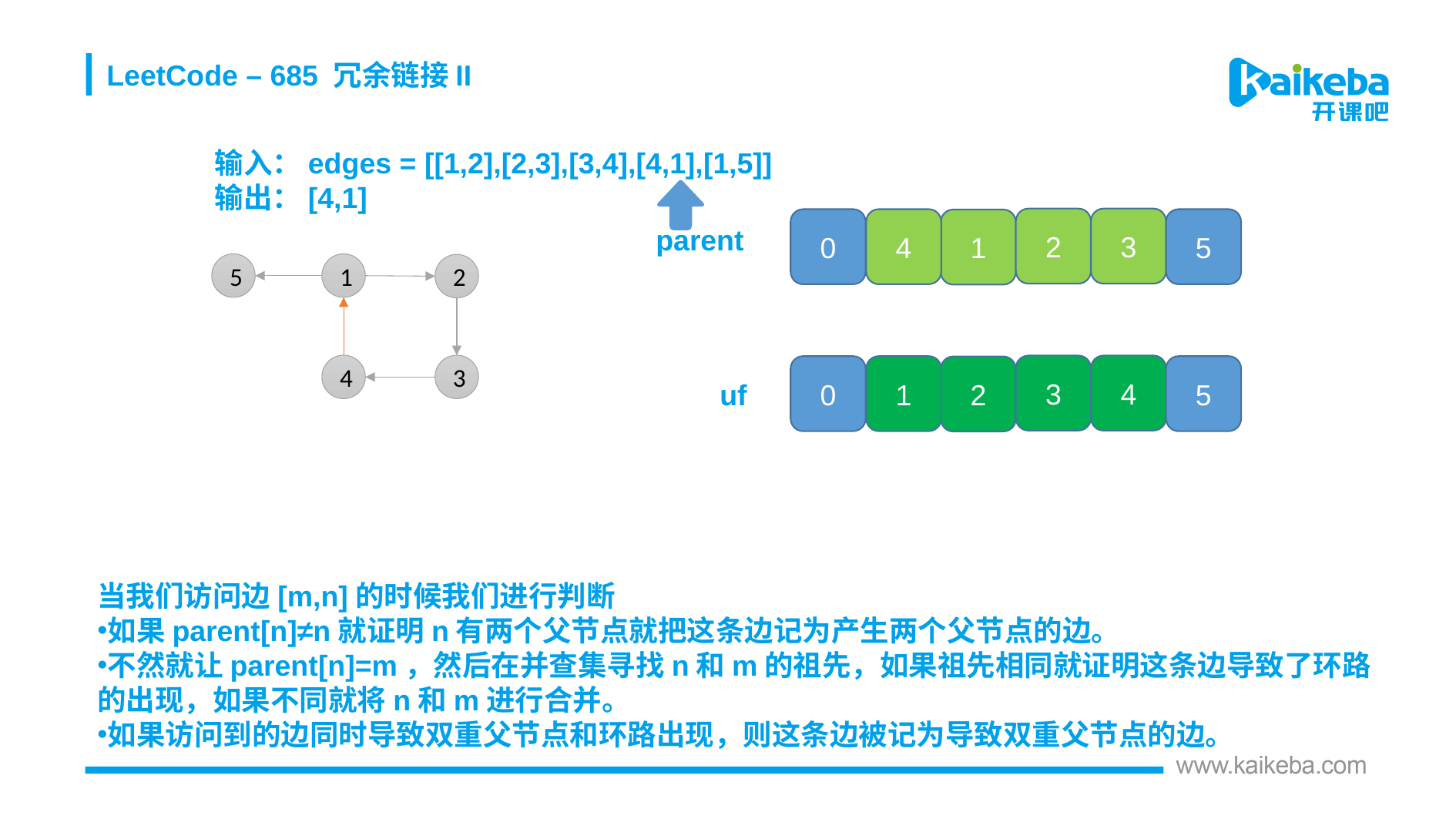

LeetCode – 685 冗余链接II

输入：edges = [[1,2],[2,3],[3,4],[4,1],[1,5]]
输出：[4,1]

2
3
0
4
5
1
parent
5
1
2
4
3
3
4
0
1
5
2
uf
当我们访问边[m,n]的时候我们进行判断
如果parent[n]≠n就证明n有两个父节点就把这条边记为产生两个父节点的边。
不然就让parent[n]=m，然后在并查集寻找n和m的祖先，如果祖先相同就证明这条边导致了环路的出现，如果不同就将n和m进行合并。
如果访问到的边同时导致双重父节点和环路出现，则这条边被记为导致双重父节点的边。